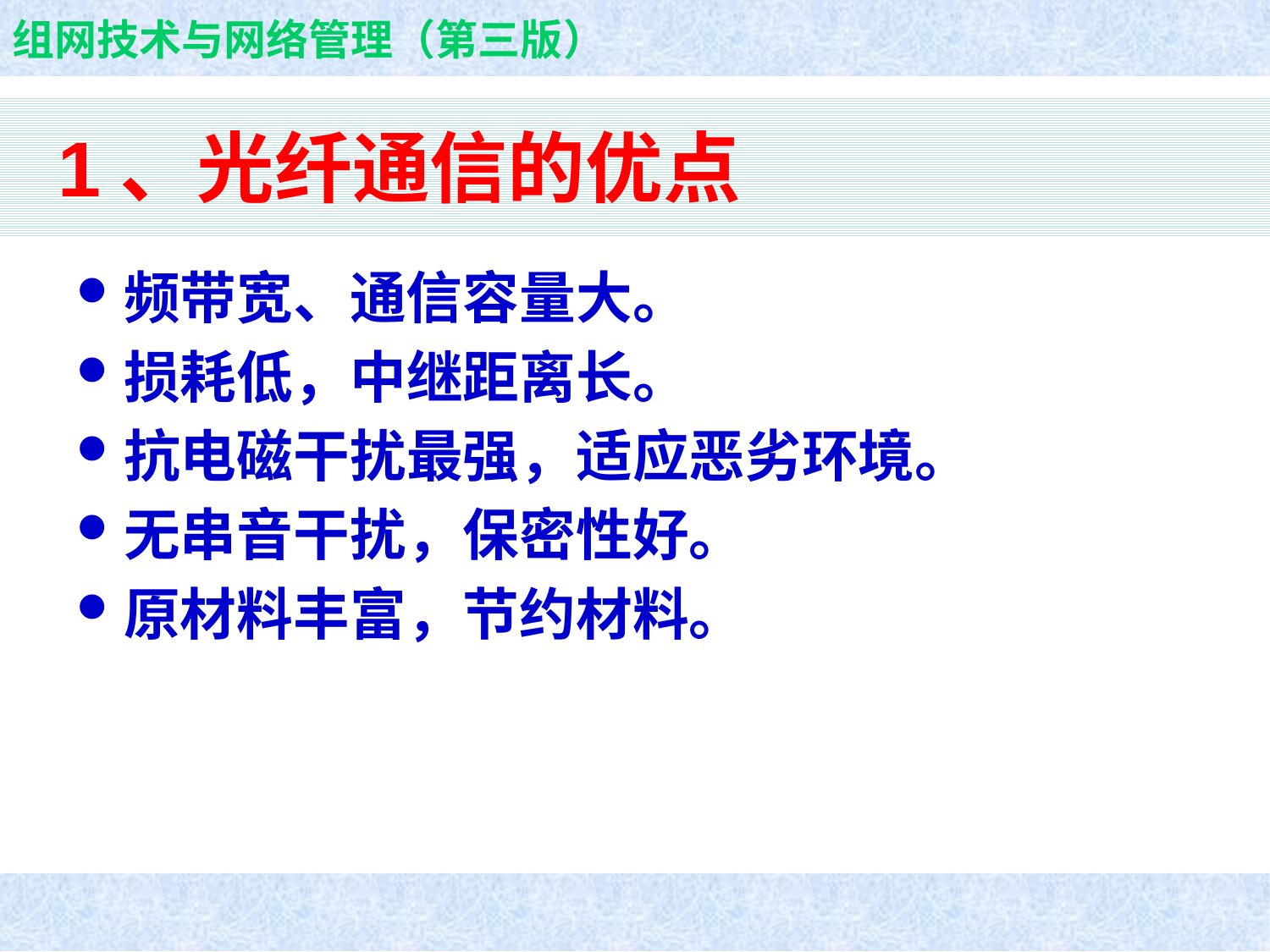

# 1、光纤通信的优点
频带宽、通信容量大。
损耗低，中继距离长。
抗电磁干扰最强，适应恶劣环境。
无串音干扰，保密性好。
原材料丰富，节约材料。